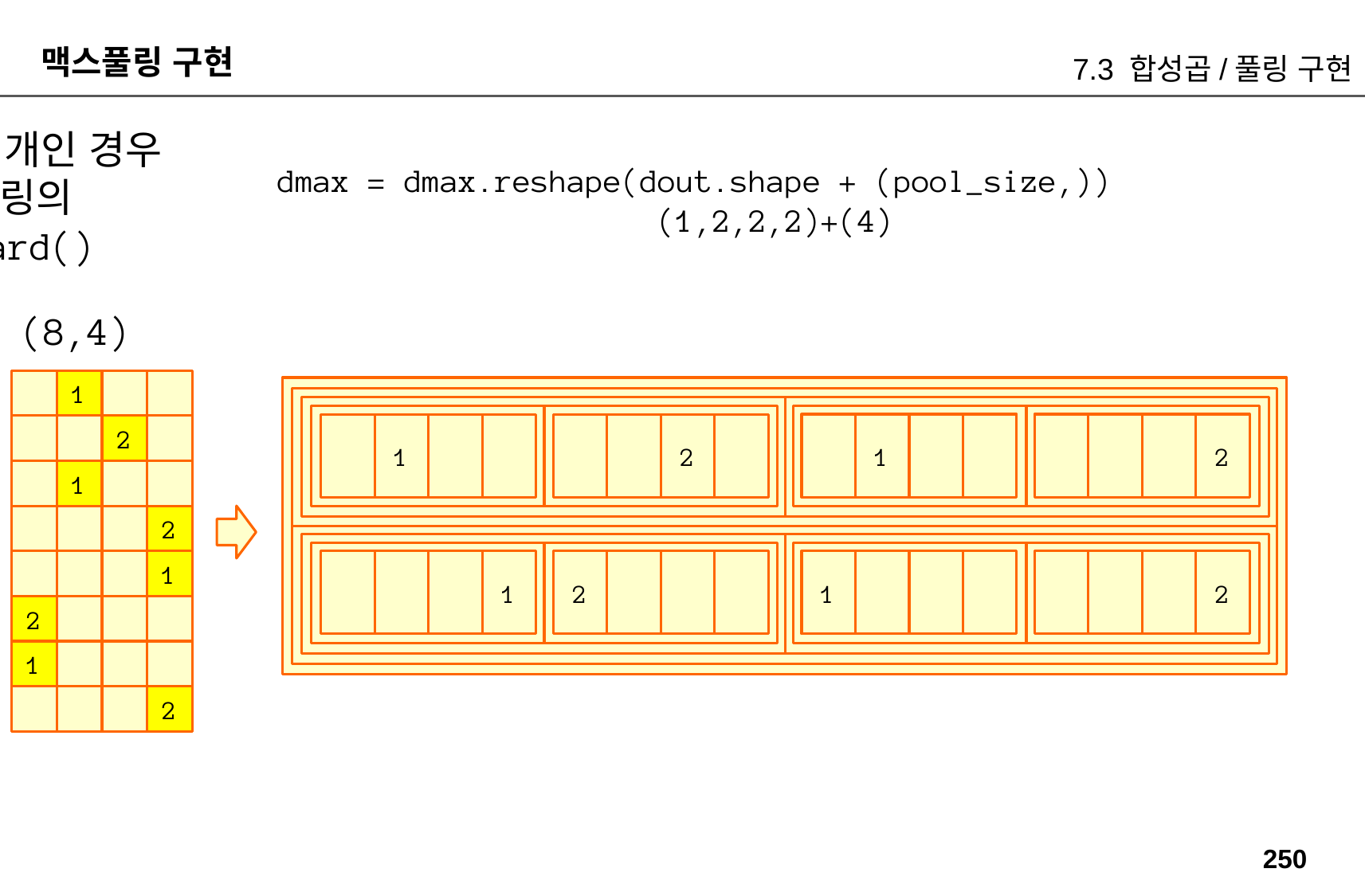

맥스풀링 구현
7.3 합성곱/풀링 구현
채널 2개인 경우
맥스 풀링의
backward()
dmax = dmax.reshape(dout.shape + (pool_size,))
                     (1,2,2,2)+(4)
(8,4)

1

2
1

1

2

2

1

2

1

2

2

1

1

2

1

2